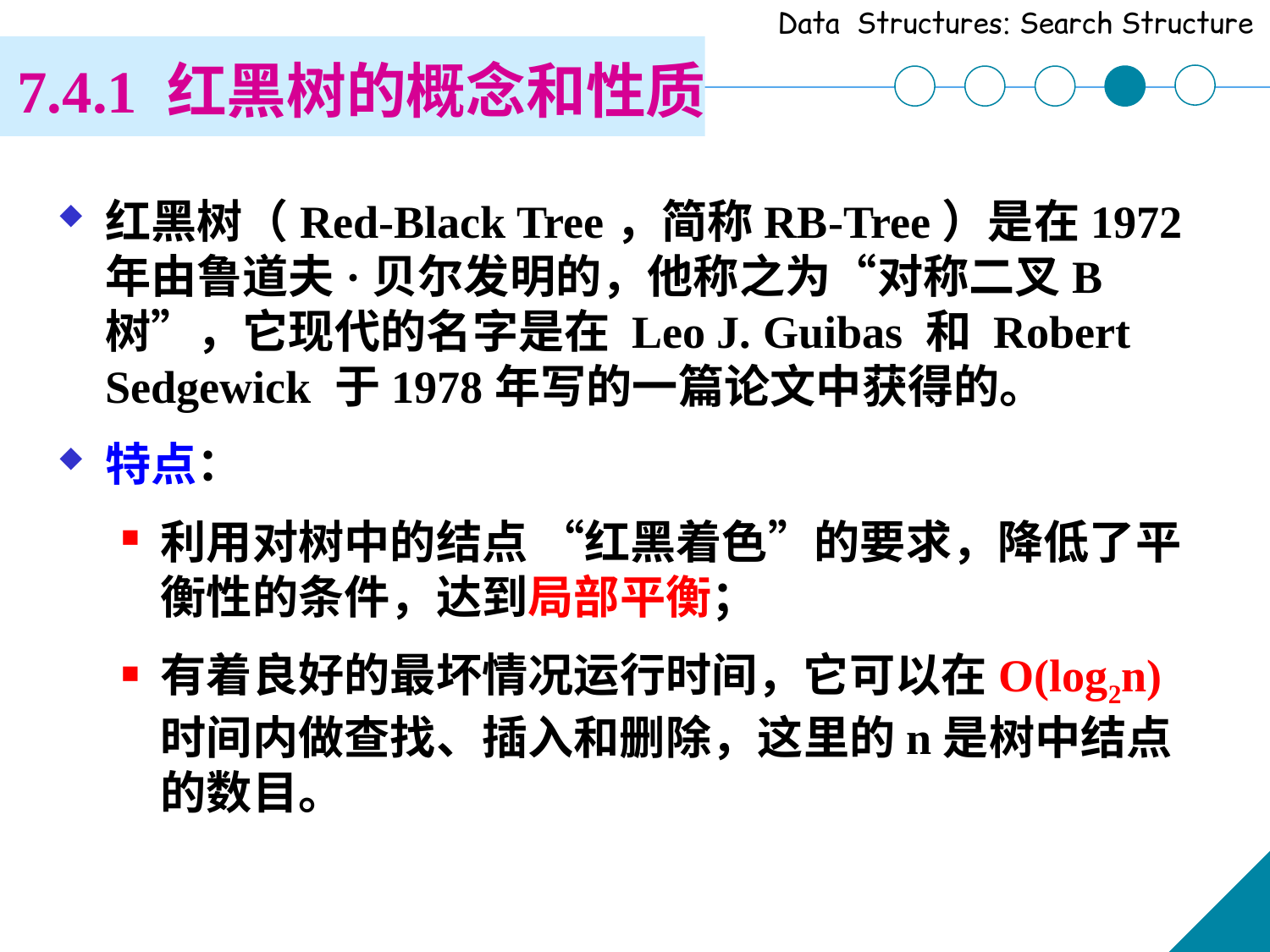

7.4.1 红黑树的概念和性质

红黑树（Red-Black Tree，简称RB-Tree）是在1972年由鲁道夫·贝尔发明的，他称之为“对称二叉B树”，它现代的名字是在 Leo J. Guibas 和 Robert Sedgewick 于1978年写的一篇论文中获得的。
特点：
利用对树中的结点 “红黑着色”的要求，降低了平衡性的条件，达到局部平衡；
有着良好的最坏情况运行时间，它可以在O(log2n)时间内做查找、插入和删除，这里的n是树中结点的数目。